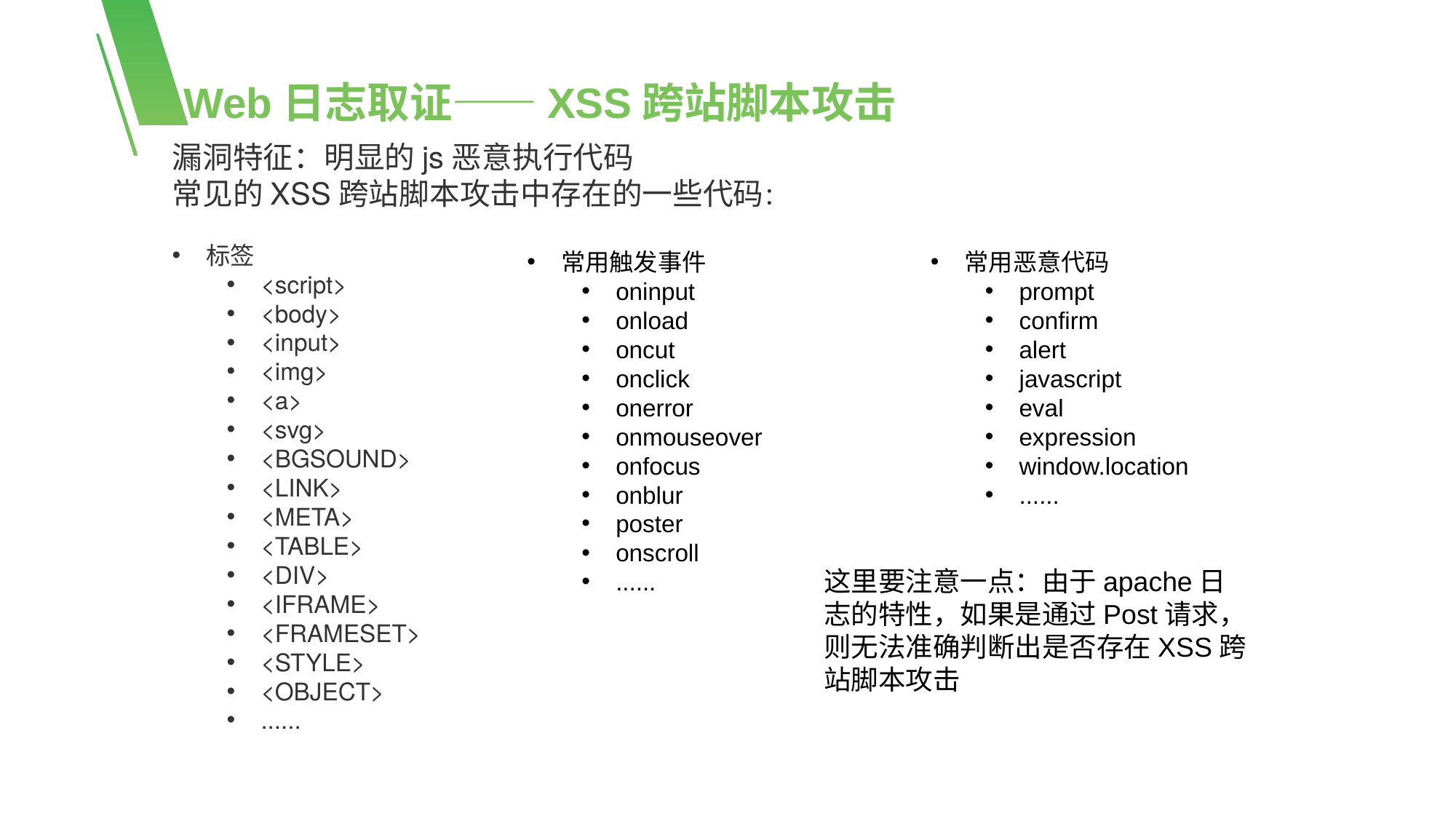

Web日志取证——XSS跨站脚本攻击
漏洞特征：明显的js恶意执行代码
常见的XSS跨站脚本攻击中存在的一些代码：

标签
<script>
<body>
<input>
<img>
<a>
<svg>
<BGSOUND>
<LINK>
<META>
<TABLE>
<DIV>
<IFRAME>
<FRAMESET>
<STYLE>
<OBJECT>
......
常用触发事件
oninput
onload
oncut
onclick
onerror
onmouseover
onfocus
onblur
poster
onscroll
......
常用恶意代码
prompt
confirm
alert
javascript
eval
expression
window.location
......
这里要注意一点：由于apache日志的特性，如果是通过Post请求，则无法准确判断出是否存在XSS跨站脚本攻击